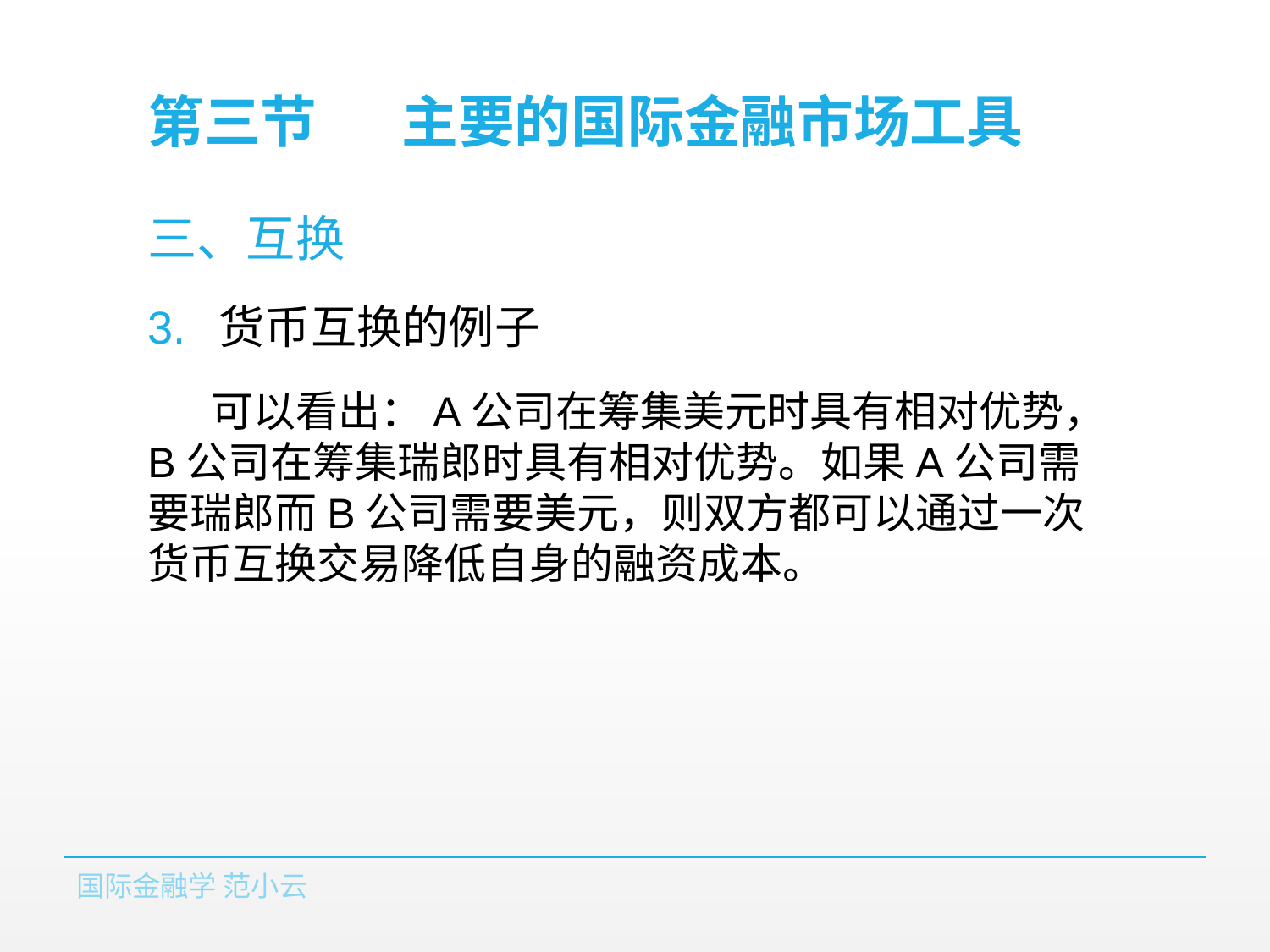

# 第三节	主要的国际金融市场工具
三、互换
货币互换的例子
可以看出：A公司在筹集美元时具有相对优势，B公司在筹集瑞郎时具有相对优势。如果A公司需要瑞郎而B公司需要美元，则双方都可以通过一次货币互换交易降低自身的融资成本。
国际金融学 范小云